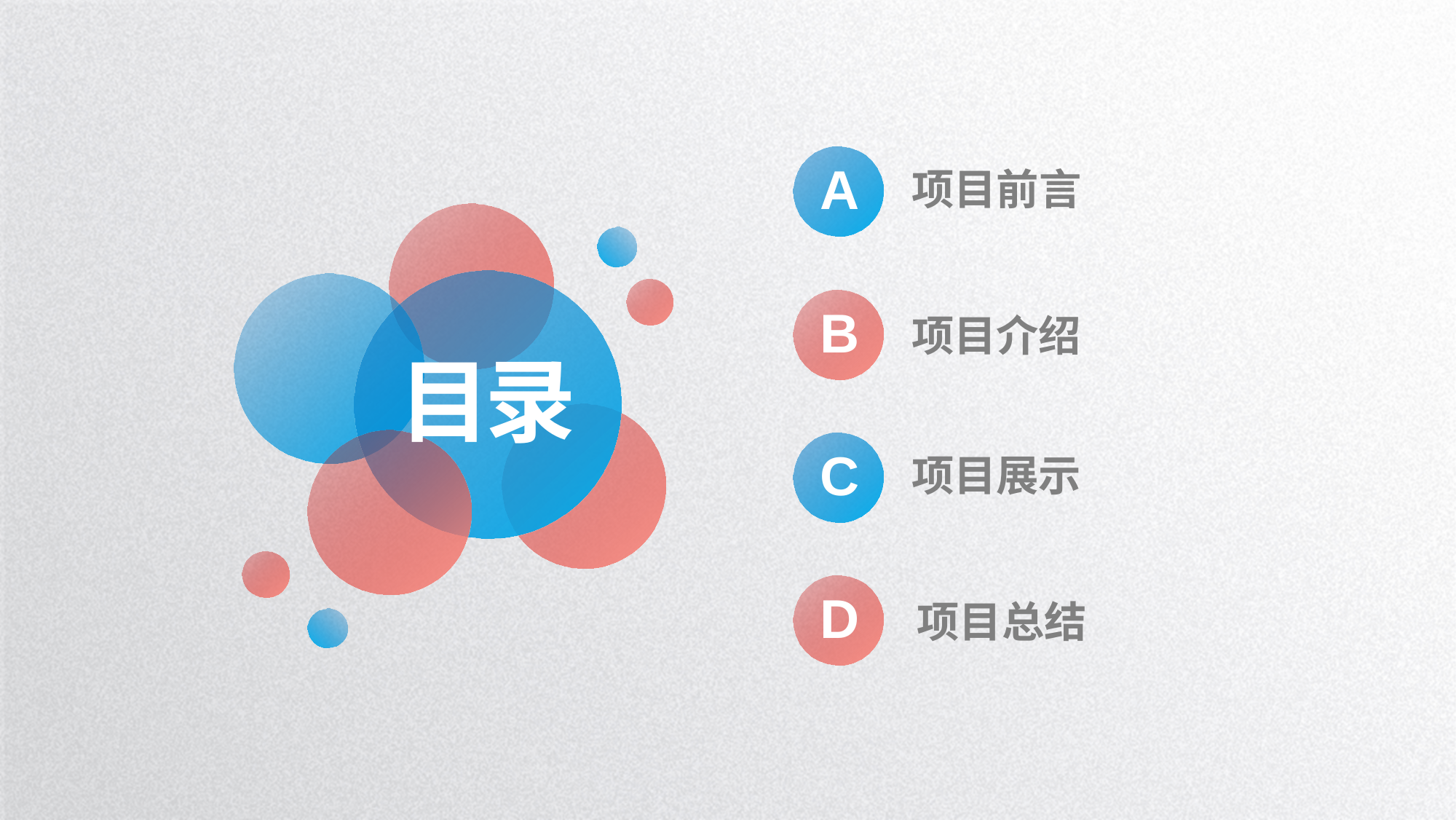

A
项目前言

B
项目介绍
目录

C
项目展示

D
项目总结